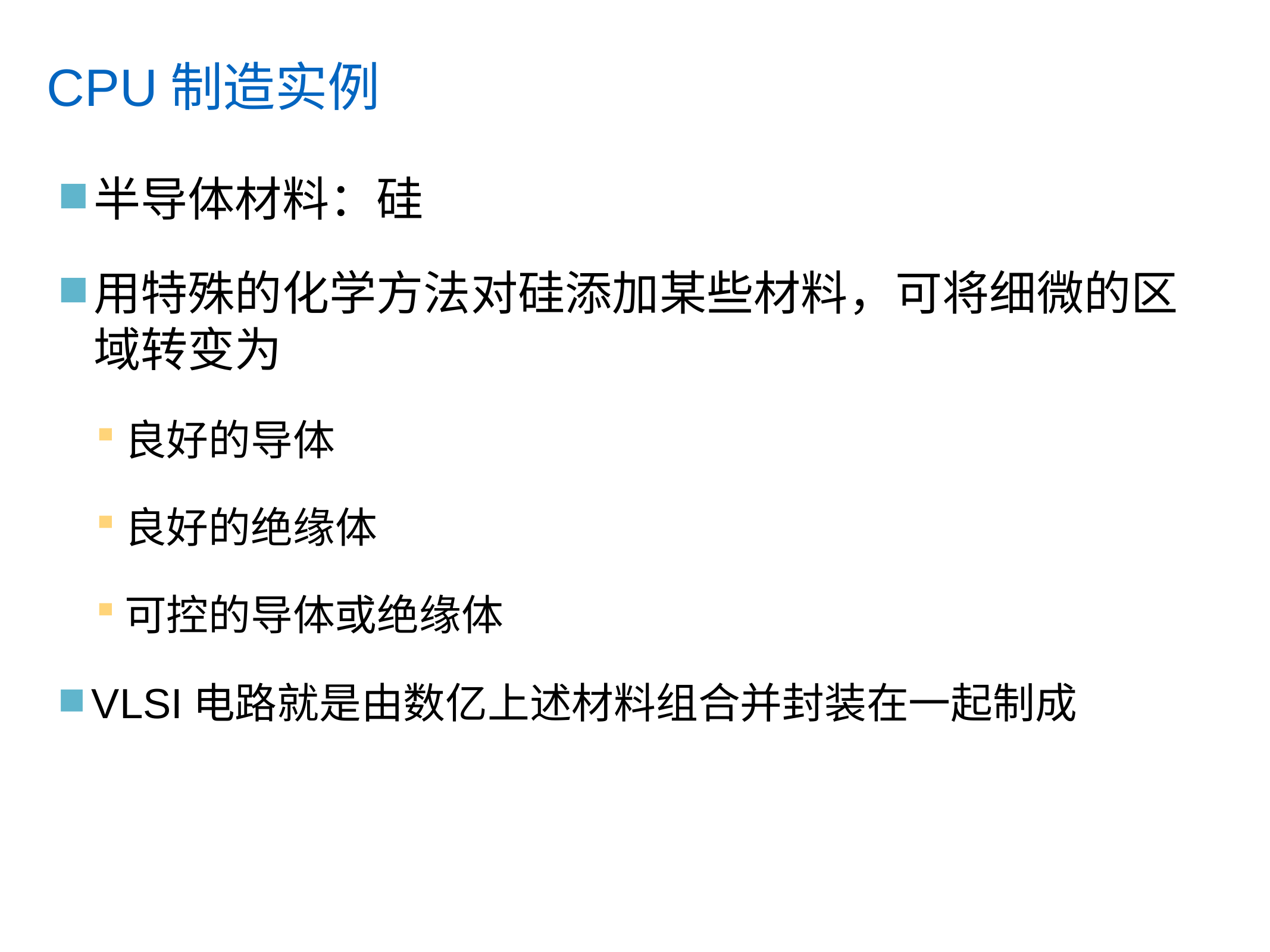

# CPU制造实例
半导体材料：硅
用特殊的化学方法对硅添加某些材料，可将细微的区域转变为
良好的导体
良好的绝缘体
可控的导体或绝缘体
VLSI电路就是由数亿上述材料组合并封装在一起制成
75